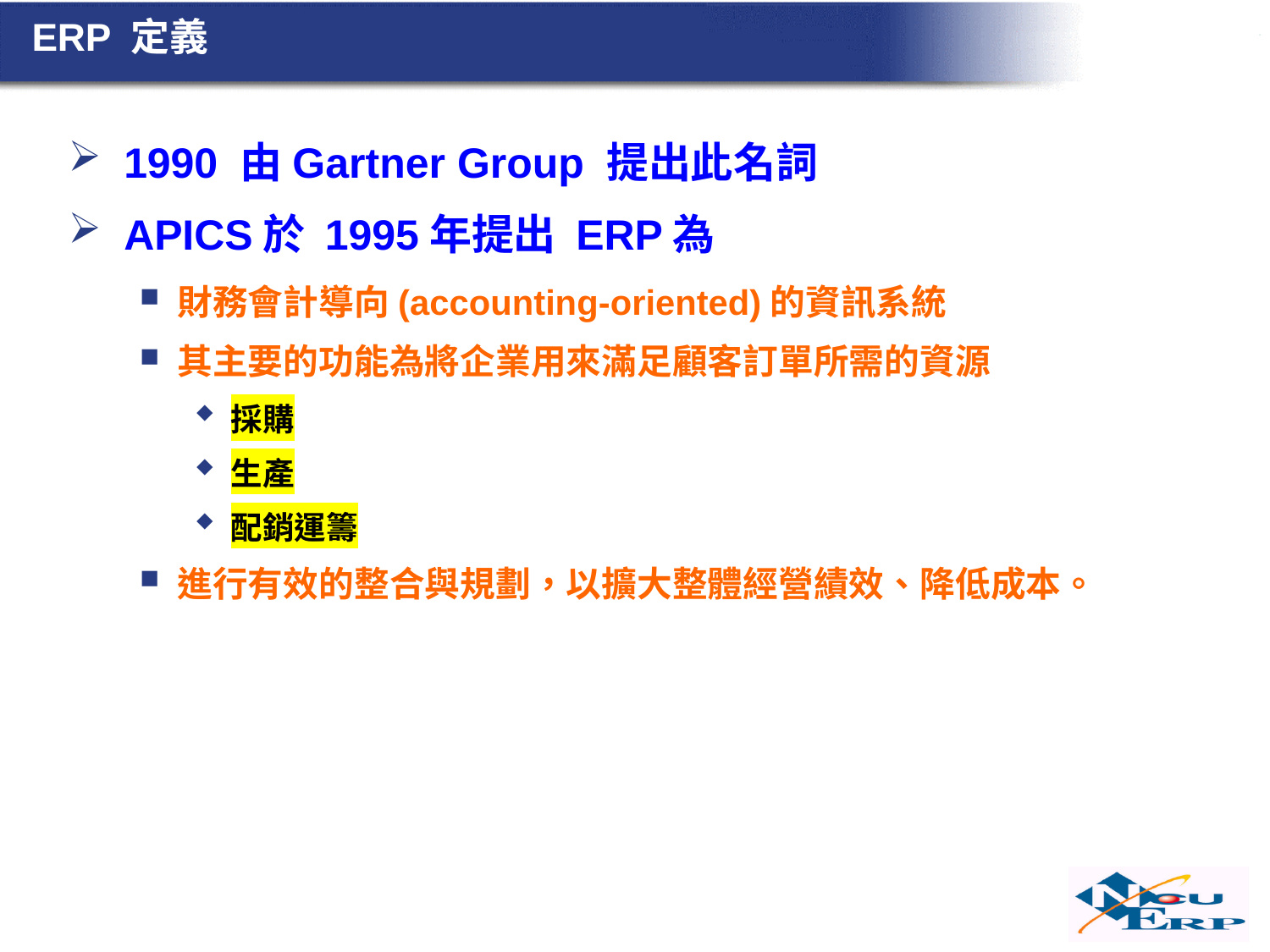

# ERP 定義
1990 由Gartner Group 提出此名詞
APICS於 1995年提出 ERP為
財務會計導向(accounting-oriented)的資訊系統
其主要的功能為將企業用來滿足顧客訂單所需的資源
採購
生產
配銷運籌
進行有效的整合與規劃，以擴大整體經營績效、降低成本。